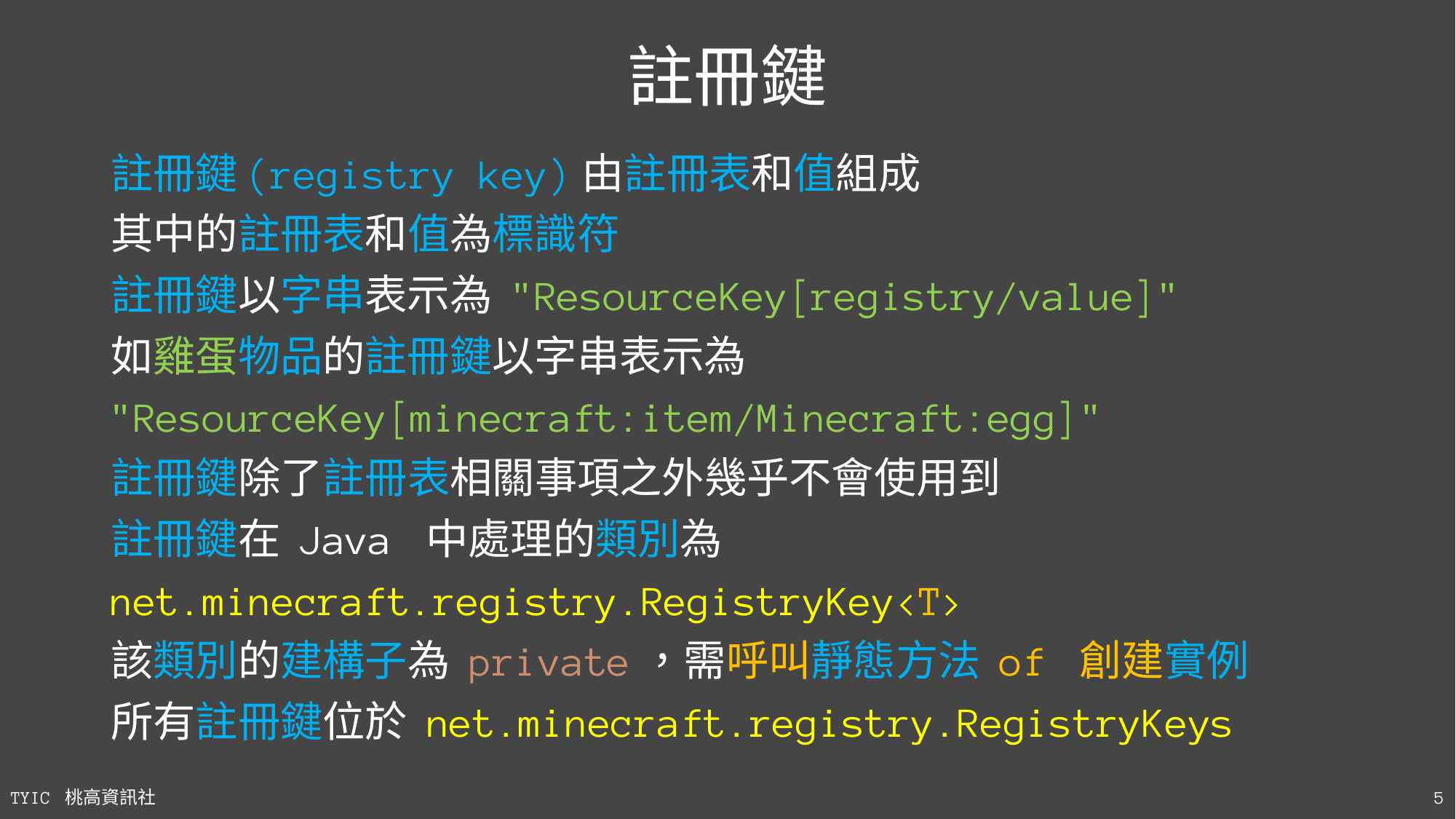

# 註冊鍵
註冊鍵(registry key)由註冊表和值組成
其中的註冊表和值為標識符
註冊鍵以字串表示為 "ResourceKey[registry/value]"
如雞蛋物品的註冊鍵以字串表示為
"ResourceKey[minecraft:item/Minecraft:egg]"
註冊鍵除了註冊表相關事項之外幾乎不會使用到
註冊鍵在 Java 中處理的類別為
net.minecraft.registry.RegistryKey<T>
該類別的建構子為 private，需呼叫靜態方法 of 創建實例
所有註冊鍵位於 net.minecraft.registry.RegistryKeys